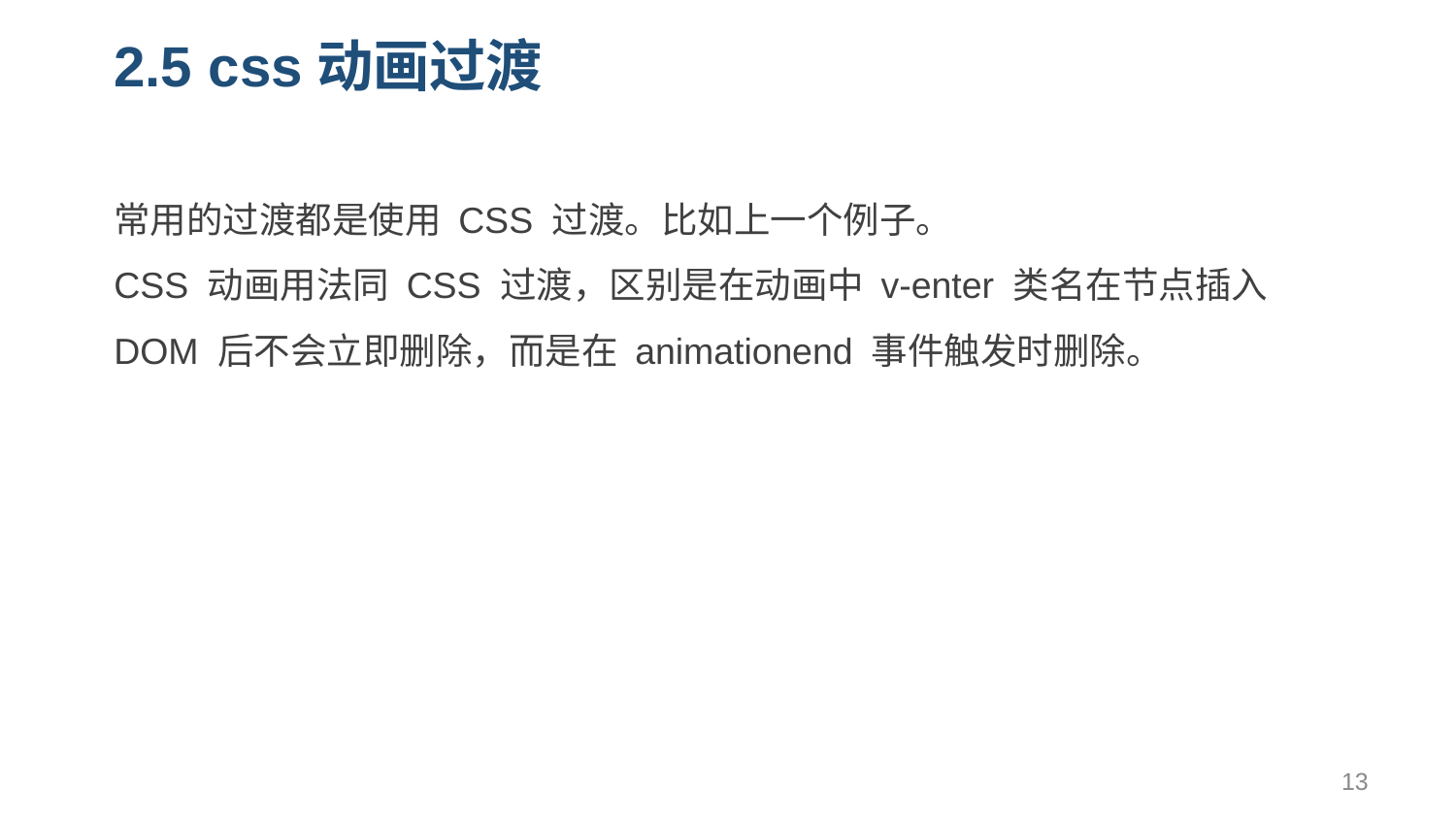

# 2.5 css动画过渡
常用的过渡都是使用 CSS 过渡。比如上一个例子。
CSS 动画用法同 CSS 过渡，区别是在动画中 v-enter 类名在节点插入 DOM 后不会立即删除，而是在 animationend 事件触发时删除。
13